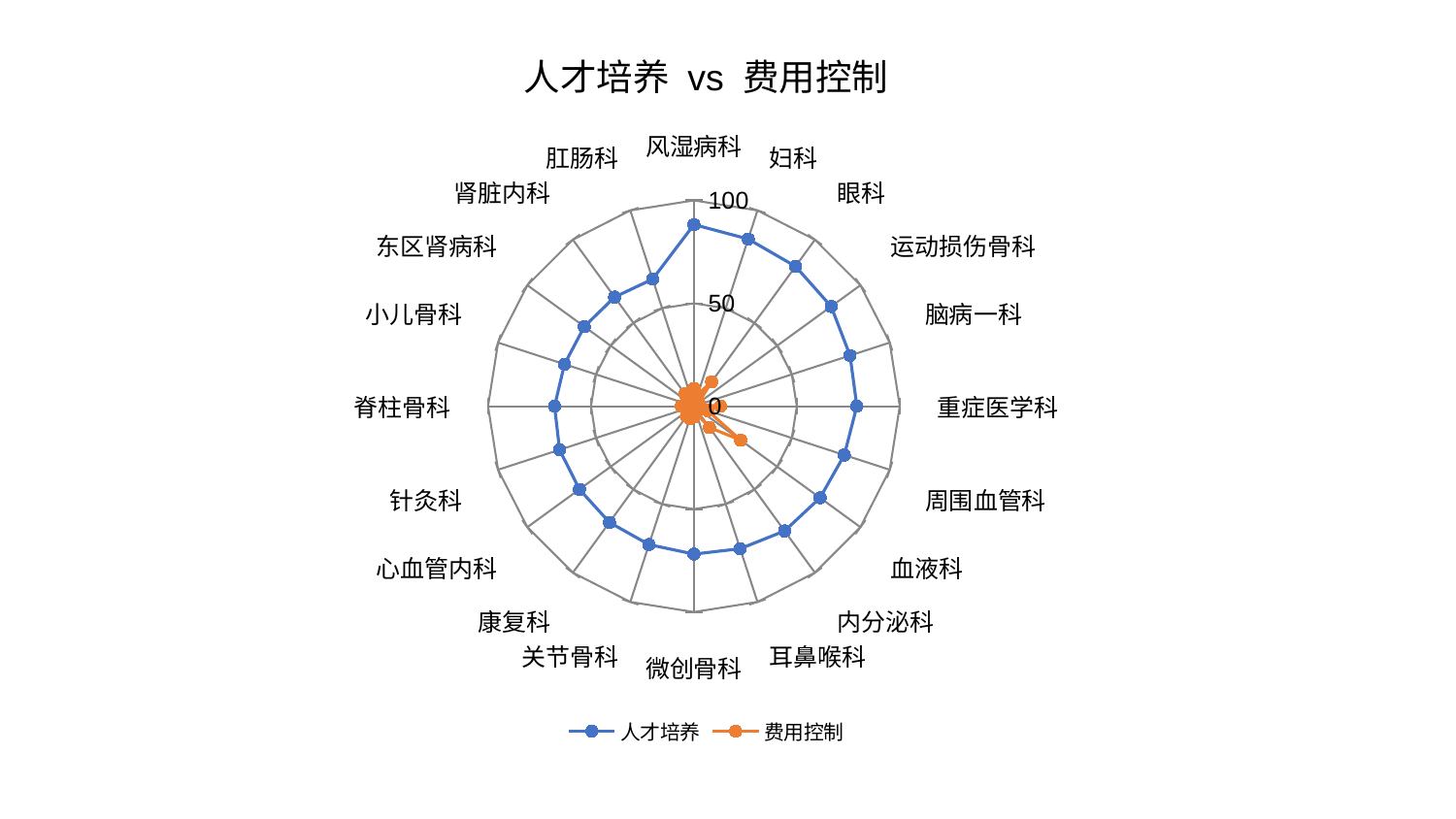

### Chart: 人才培养 vs 费用控制

| Category | 人才培养 | 费用控制 |
|---|---|---|
| 风湿病科 | 88.24030320848034 | 8.596583284310318 |
| 妇科 | 85.39404526894684 | 6.01502980650638 |
| 眼科 | 83.99334051056019 | 14.611089611197606 |
| 运动损伤骨科 | 82.43147653126711 | 2.79056920493506 |
| 脑病一科 | 79.76207259854164 | 2.7609074641391103 |
| 重症医学科 | 79.15561773426735 | 12.943975837986393 |
| 周围血管科 | 76.81270096147435 | 7.118685833929573 |
| 血液科 | 75.77053393959201 | 28.080327376609187 |
| 内分泌科 | 74.93850793633788 | 12.827225889431453 |
| 耳鼻喉科 | 72.80966771557564 | 3.5158367143083127 |
| 微创骨科 | 71.86595681410869 | 5.237221319020928 |
| 关节骨科 | 70.7080850629943 | 6.376969063945667 |
| 康复科 | 69.79008723401013 | 6.15867377713828 |
| 心血管内科 | 68.7497791108148 | 3.14856066527297 |
| 针灸科 | 68.59777153929595 | 2.763112853822097 |
| 脊柱骨科 | 67.68857220112592 | 6.071329153772871 |
| 小儿骨科 | 66.079943223288 | 3.5227330612629464 |
| 东区肾病科 | 65.8225230774425 | 4.488777374867109 |
| 肾脏内科 | 65.52723481055823 | 7.342721816484206 |
| 肛肠科 | 64.92556363148562 | 5.115390378982432 |
89